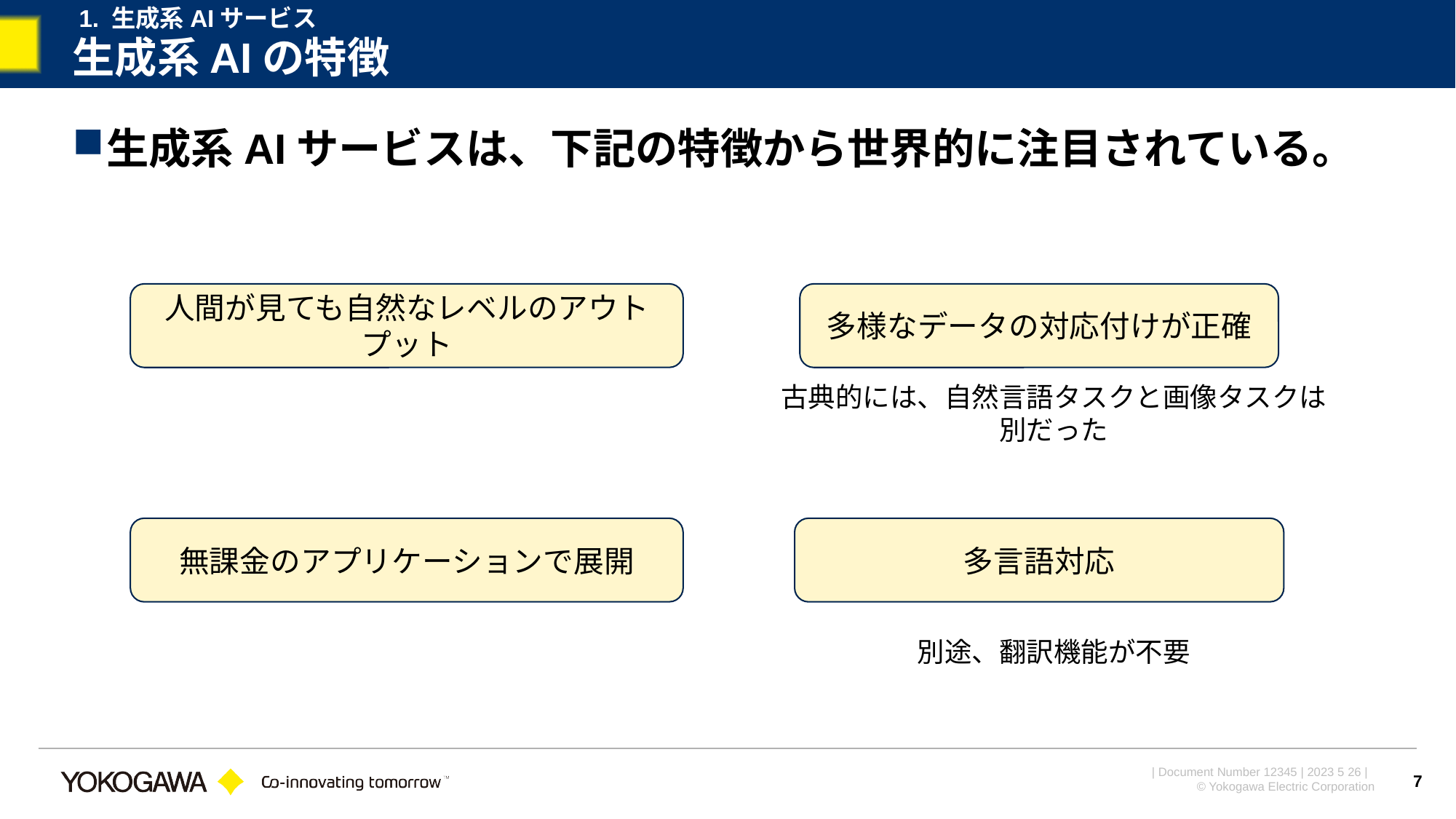

1. 生成系AIサービス
# 生成系AIの特徴
生成系AIサービスは、下記の特徴から世界的に注目されている。
人間が見ても自然なレベルのアウトプット
多様なデータの対応付けが正確
古典的には、自然言語タスクと画像タスクは別だった
無課金のアプリケーションで展開
多言語対応
別途、翻訳機能が不要
7